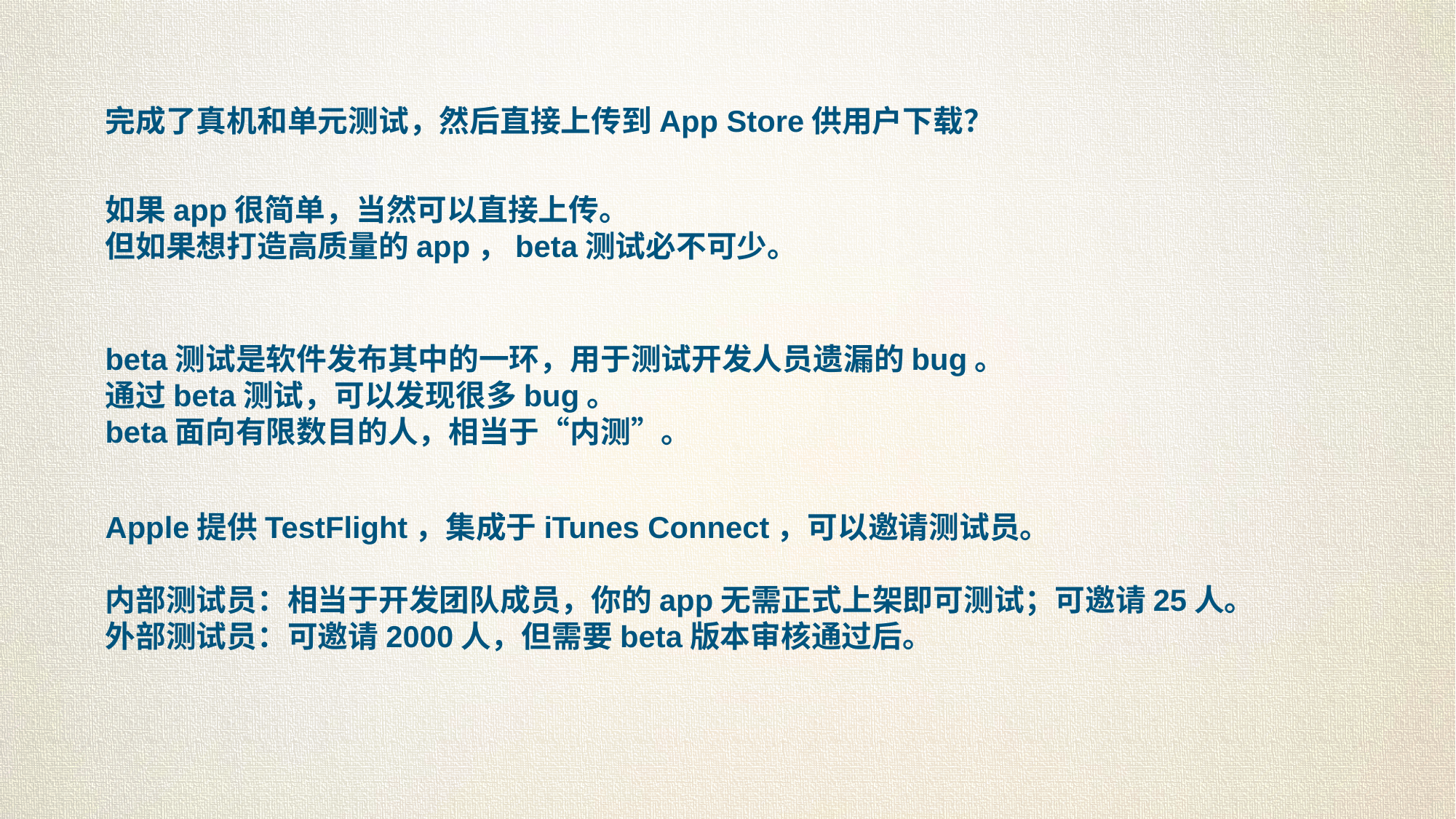

完成了真机和单元测试，然后直接上传到App Store供用户下载？
如果app很简单，当然可以直接上传。
但如果想打造高质量的app，beta测试必不可少。
beta测试是软件发布其中的一环，用于测试开发人员遗漏的bug。
通过beta测试，可以发现很多bug。
beta面向有限数目的人，相当于“内测”。
Apple提供TestFlight，集成于iTunes Connect，可以邀请测试员。

内部测试员：相当于开发团队成员，你的app无需正式上架即可测试；可邀请25人。
外部测试员：可邀请2000人，但需要beta版本审核通过后。